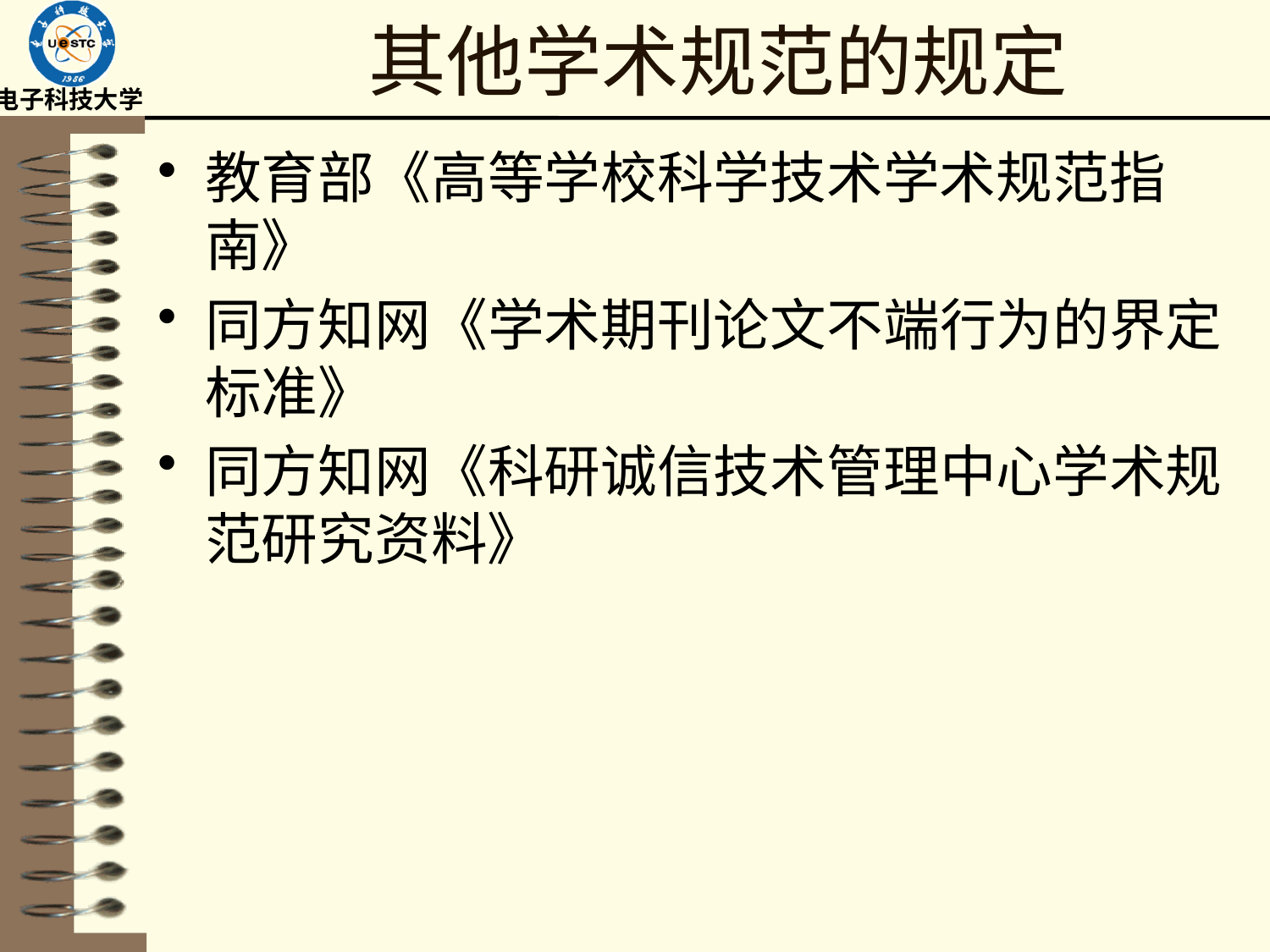

# 其他学术规范的规定
教育部《高等学校科学技术学术规范指南》
同方知网《学术期刊论文不端行为的界定标准》
同方知网《科研诚信技术管理中心学术规范研究资料》